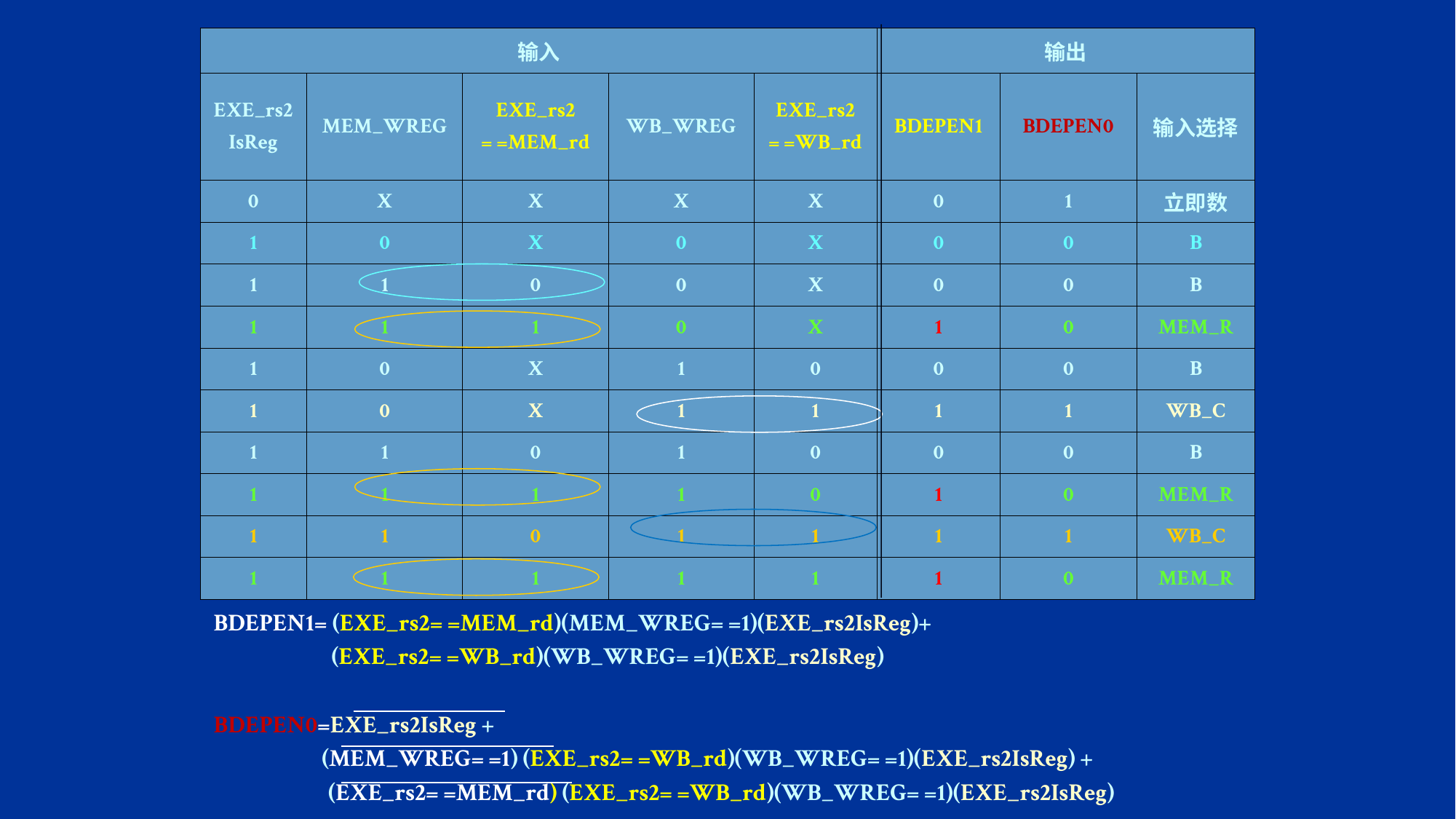

| 输入 |  |  |  |  | 输出 |  |  |
| --- | --- | --- | --- | --- | --- | --- | --- |
| EXE\_rs2 IsReg | MEM\_WREG | EXE\_rs2 = =MEM\_rd | WB\_WREG | EXE\_rs2 = =WB\_rd | BDEPEN1 | BDEPEN0 | 输入选择 |
| 0 | X | X | X | X | 0 | 1 | 立即数 |
| 1 | 0 | X | 0 | X | 0 | 0 | B |
| 1 | 1 | 0 | 0 | X | 0 | 0 | B |
| 1 | 1 | 1 | 0 | X | 1 | 0 | MEM\_R |
| 1 | 0 | X | 1 | 0 | 0 | 0 | B |
| 1 | 0 | X | 1 | 1 | 1 | 1 | WB\_C |
| 1 | 1 | 0 | 1 | 0 | 0 | 0 | B |
| 1 | 1 | 1 | 1 | 0 | 1 | 0 | MEM\_R |
| 1 | 1 | 0 | 1 | 1 | 1 | 1 | WB\_C |
| 1 | 1 | 1 | 1 | 1 | 1 | 0 | MEM\_R |

BDEPEN1= (EXE_rs2= =MEM_rd)(MEM_WREG= =1)(EXE_rs2IsReg)+
                        (EXE_rs2= =WB_rd)(WB_WREG= =1)(EXE_rs2IsReg)

BDEPEN0=EXE_rs2IsReg +
                      (MEM_WREG= =1) (EXE_rs2= =WB_rd)(WB_WREG= =1)(EXE_rs2IsReg) +
                     (EXE_rs2= =MEM_rd) (EXE_rs2= =WB_rd)(WB_WREG= =1)(EXE_rs2IsReg)